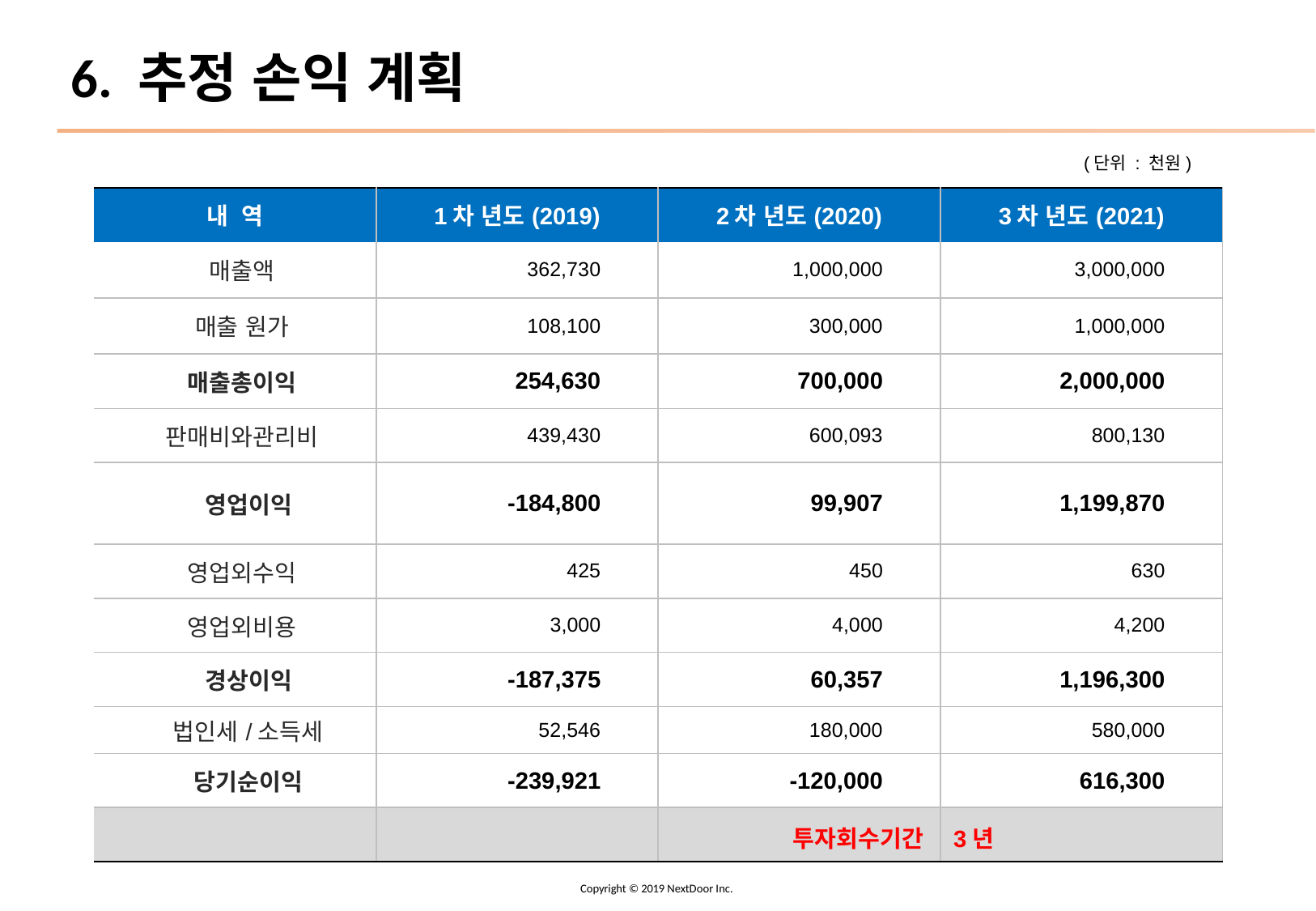

# 6. 추정 손익 계획
  (단위 : 천원)
| 내 역 | 1차 년도(2019) | 2차 년도(2020) | 3차 년도(2021) |
| --- | --- | --- | --- |
| 매출액 | 362,730 | 1,000,000 | 3,000,000 |
| 매출 원가 | 108,100 | 300,000 | 1,000,000 |
| 매출총이익 | 254,630 | 700,000 | 2,000,000 |
| 판매비와관리비 | 439,430 | 600,093 | 800,130 |
| 영업이익 | -184,800 | 99,907 | 1,199,870 |
| 영업외수익 | 425 | 450 | 630 |
| 영업외비용 | 3,000 | 4,000 | 4,200 |
| 경상이익 | -187,375 | 60,357 | 1,196,300 |
| 법인세/소득세 | 52,546 | 180,000 | 580,000 |
| 당기순이익 | -239,921 | -120,000 | 616,300 |
|  |  |  |  |
투자회수기간
3년